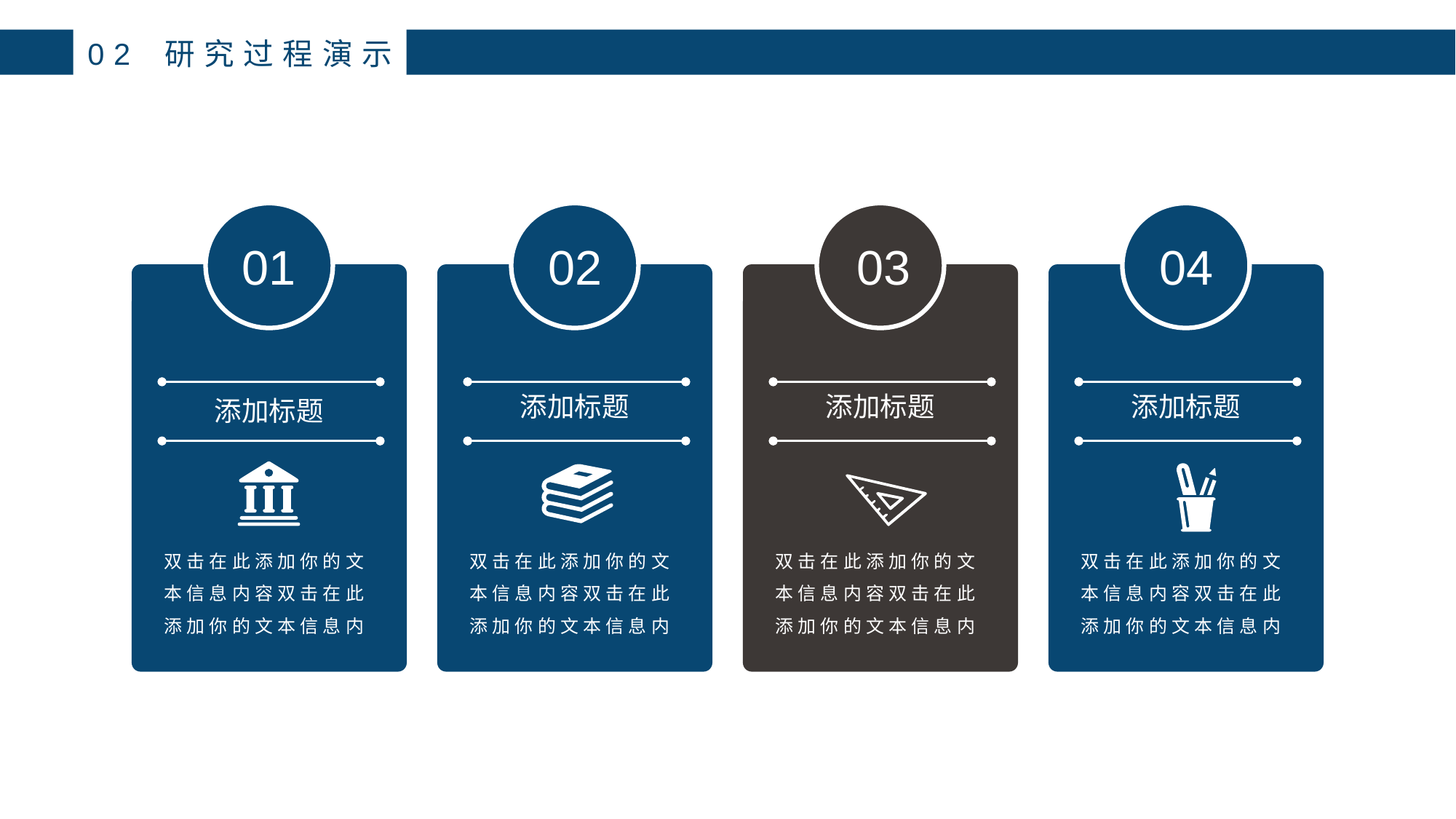

02 研究过程演示

01

添加标题

双击在此添加你的文本信息内容双击在此添加你的文本信息内

02

添加标题

双击在此添加你的文本信息内容双击在此添加你的文本信息内

03

添加标题

双击在此添加你的文本信息内容双击在此添加你的文本信息内

04

添加标题

双击在此添加你的文本信息内容双击在此添加你的文本信息内